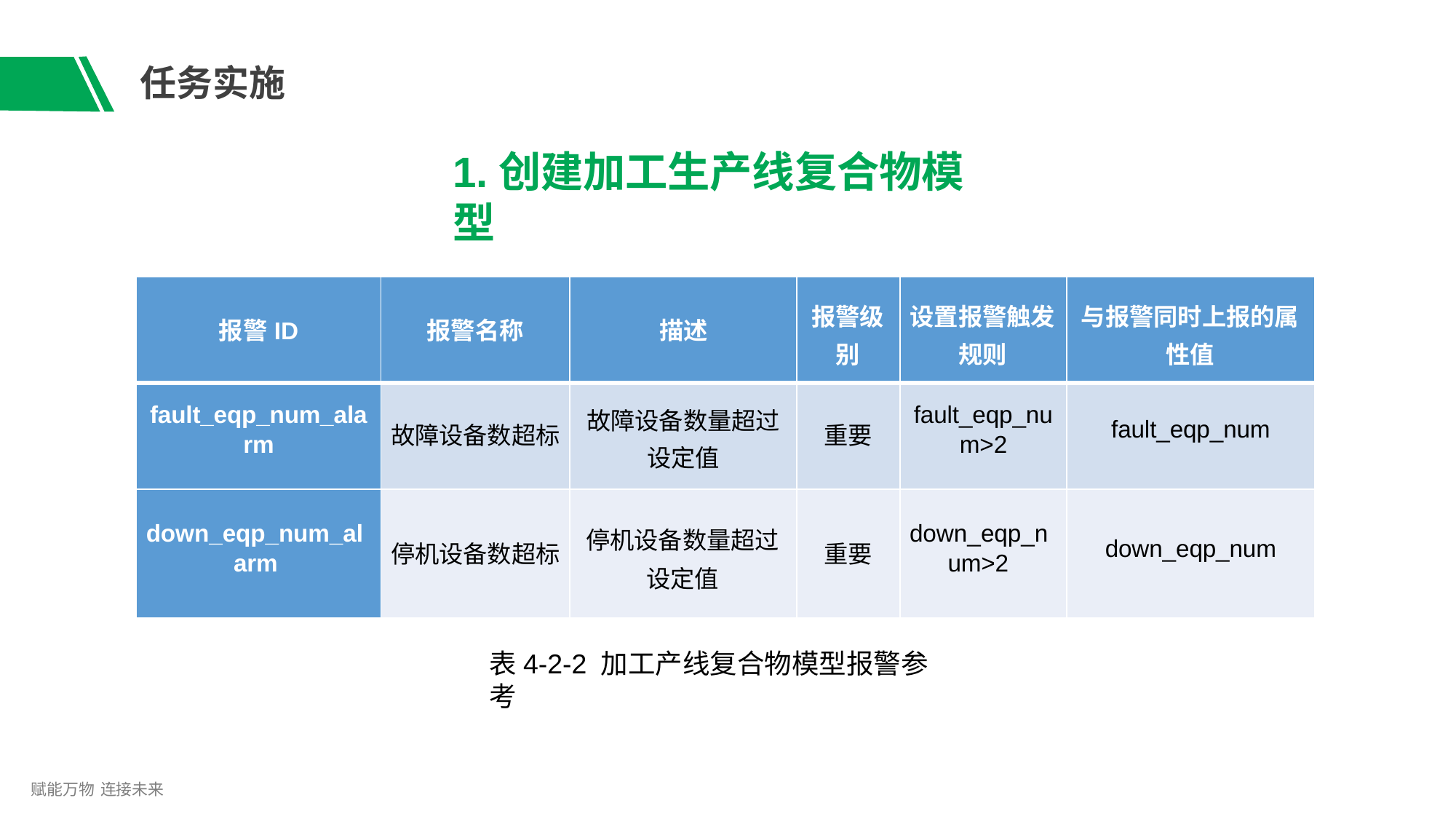

# 任务实施
1.创建加工生产线复合物模型
| 报警ID | 报警名称 | 描述 | 报警级 别 | 设置报警触发 规则 | 与报警同时上报的属 性值 |
| --- | --- | --- | --- | --- | --- |
| fault\_eqp\_num\_ala rm | 故障设备数超标 | 故障设备数量超过 设定值 | 重要 | fault\_eqp\_nu m>2 | fault\_eqp\_num |
| down\_eqp\_num\_al arm | 停机设备数超标 | 停机设备数量超过 设定值 | 重要 | down\_eqp\_n um>2 | down\_eqp\_num |
表4-2-2 加工产线复合物模型报警参考
赋能万物 连接未来